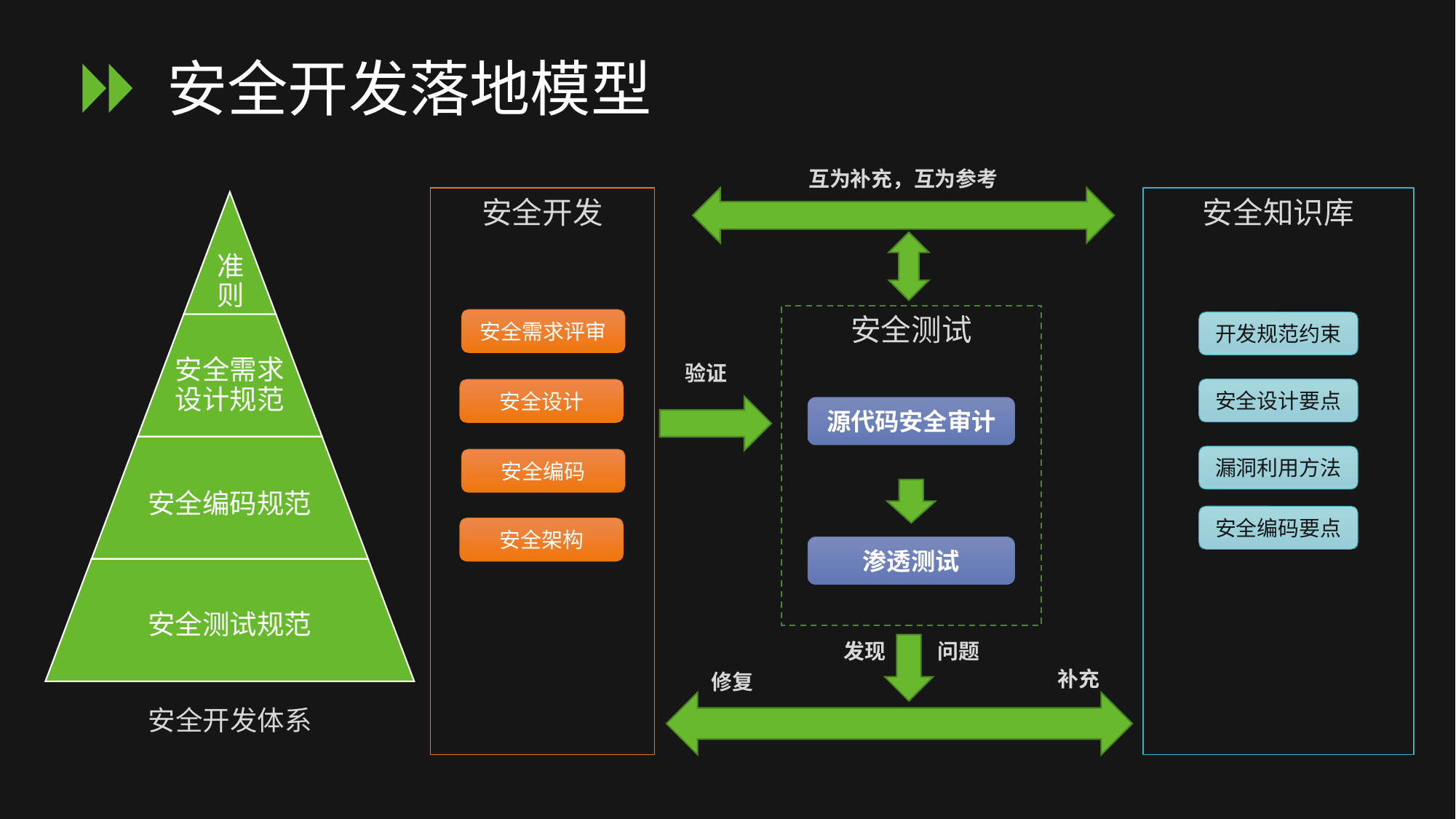

# 安全开发落地模型
互为补充，互为参考
安全开发
安全知识库

准则
安全需求设计规范
安全编码规范
安全测试规范

安全测试
安全需求评审
开发规范约束
验证
安全设计要点
安全设计

源代码安全审计
漏洞利用方法
安全编码

安全编码要点
安全架构
渗透测试
发现           问题

补充
修复

安全开发体系